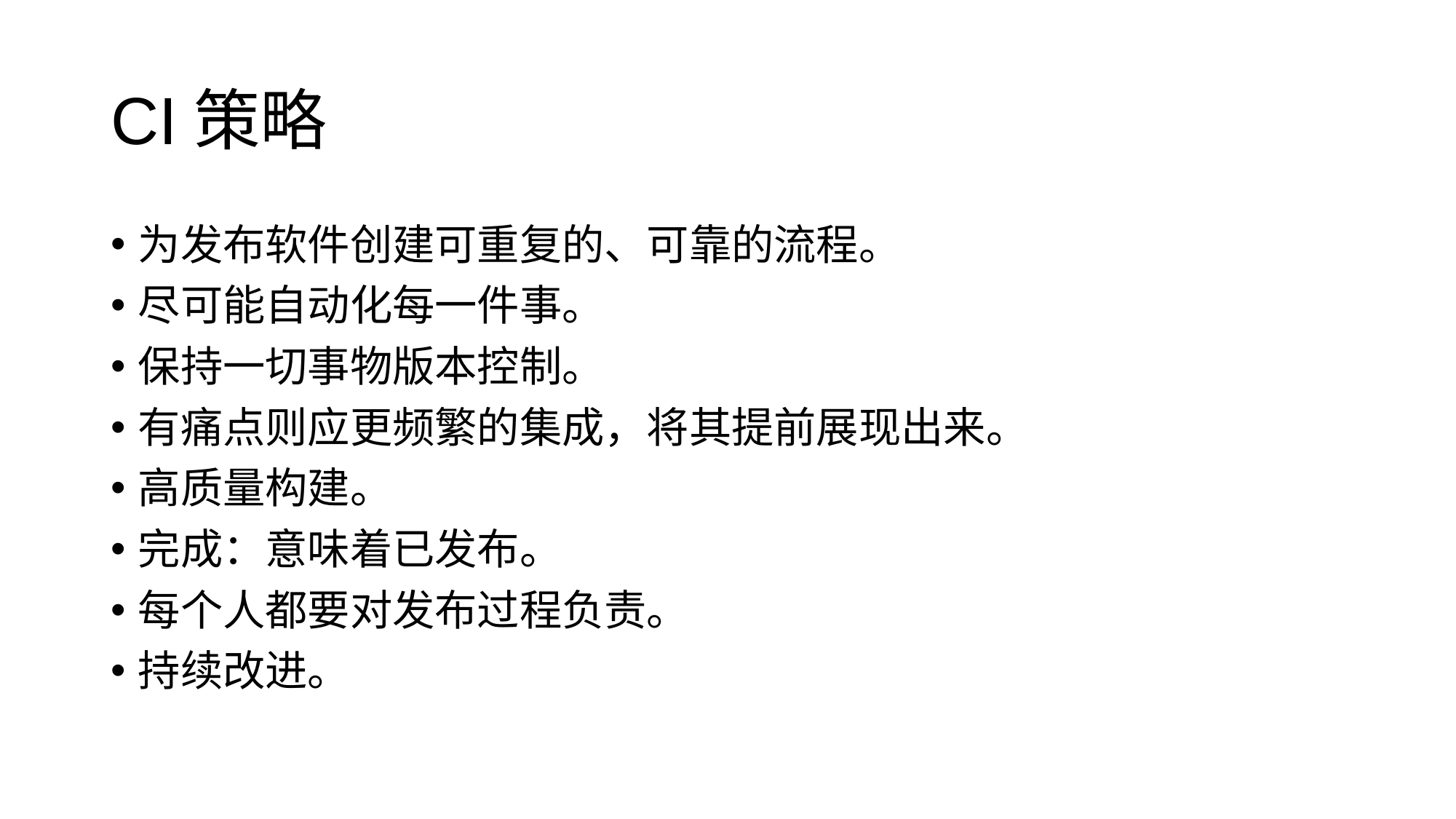

# CI策略
为发布软件创建可重复的、可靠的流程。
尽可能自动化每一件事。
保持一切事物版本控制。
有痛点则应更频繁的集成，将其提前展现出来。
高质量构建。
完成：意味着已发布。
每个人都要对发布过程负责。
持续改进。